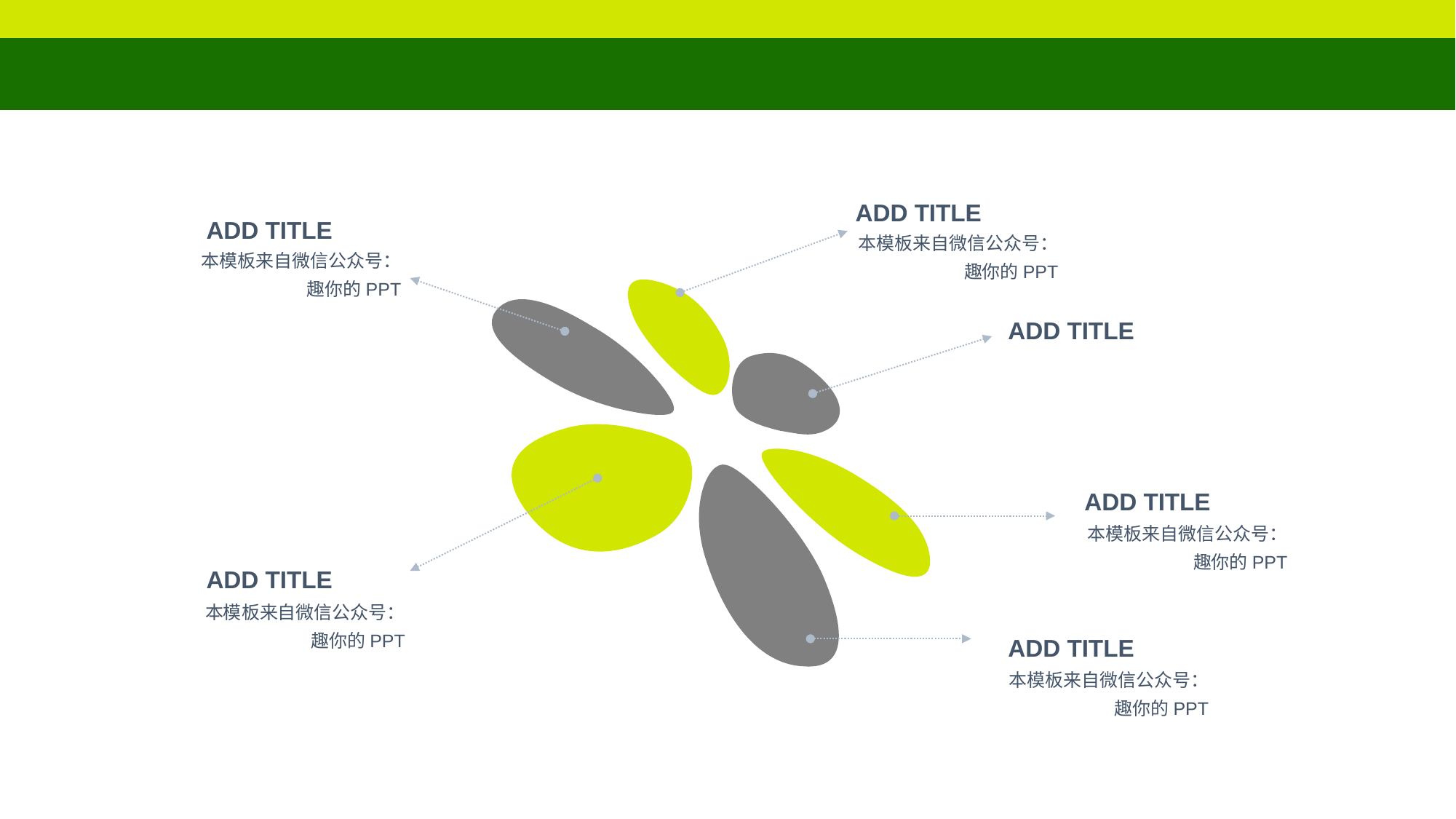

ADD TITLE
ADD TITLE
本模板来自微信公众号：趣你的PPT
本模板来自微信公众号：趣你的PPT

ADD TITLE

ADD TITLE
本模板来自微信公众号：趣你的PPT
ADD TITLE
本模板来自微信公众号：趣你的PPT
ADD TITLE
本模板来自微信公众号：趣你的PPT